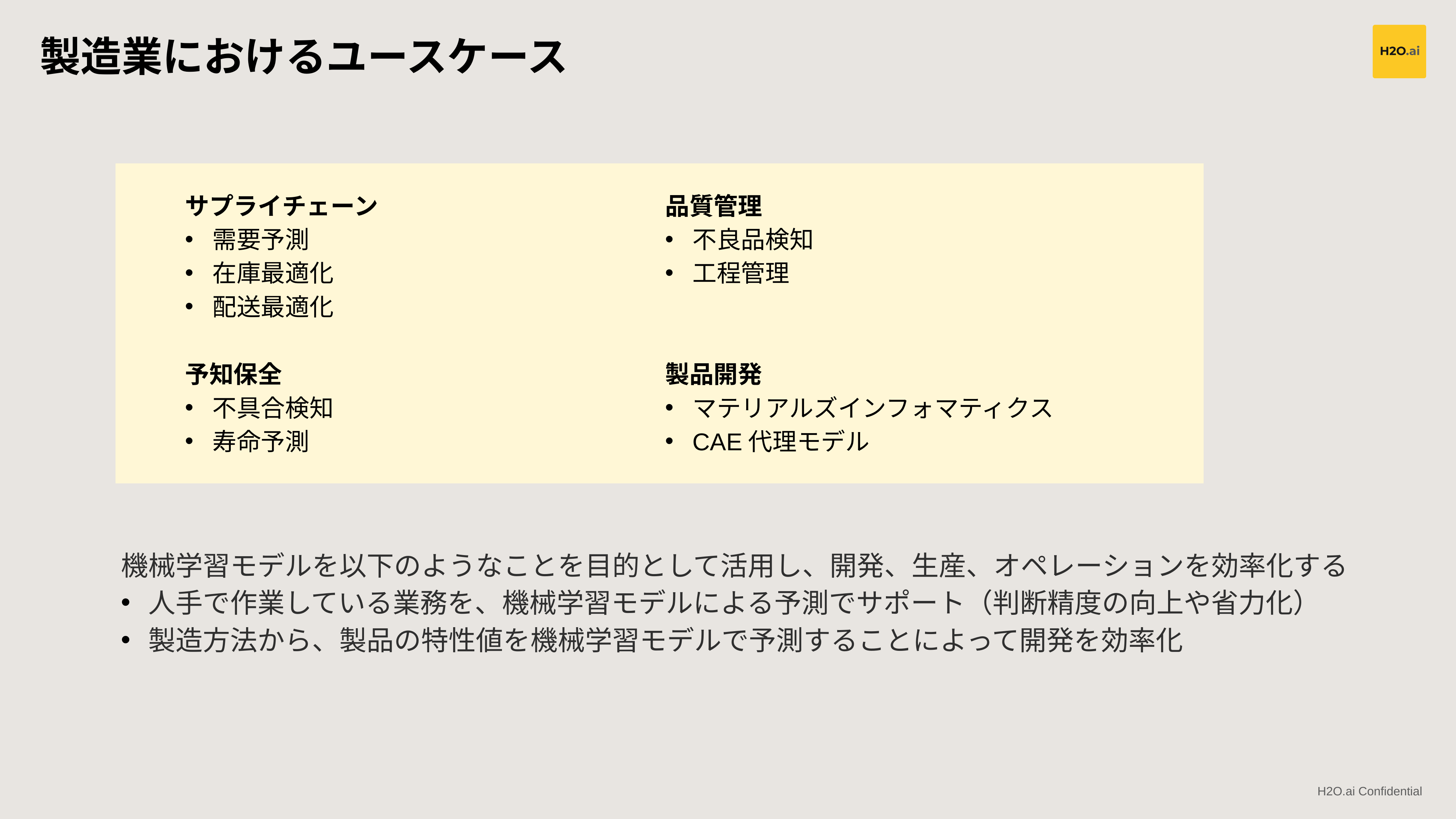

製造業におけるユースケース

サプライチェーン
需要予測
在庫最適化
配送最適化

予知保全
不具合検知
寿命予測

品質管理
不良品検知
工程管理

製品開発
マテリアルズインフォマティクス
CAE代理モデル
機械学習モデルを以下のようなことを目的として活用し、開発、生産、オペレーションを効率化する
人手で作業している業務を、機械学習モデルによる予測でサポート（判断精度の向上や省力化）
製造方法から、製品の特性値を機械学習モデルで予測することによって開発を効率化